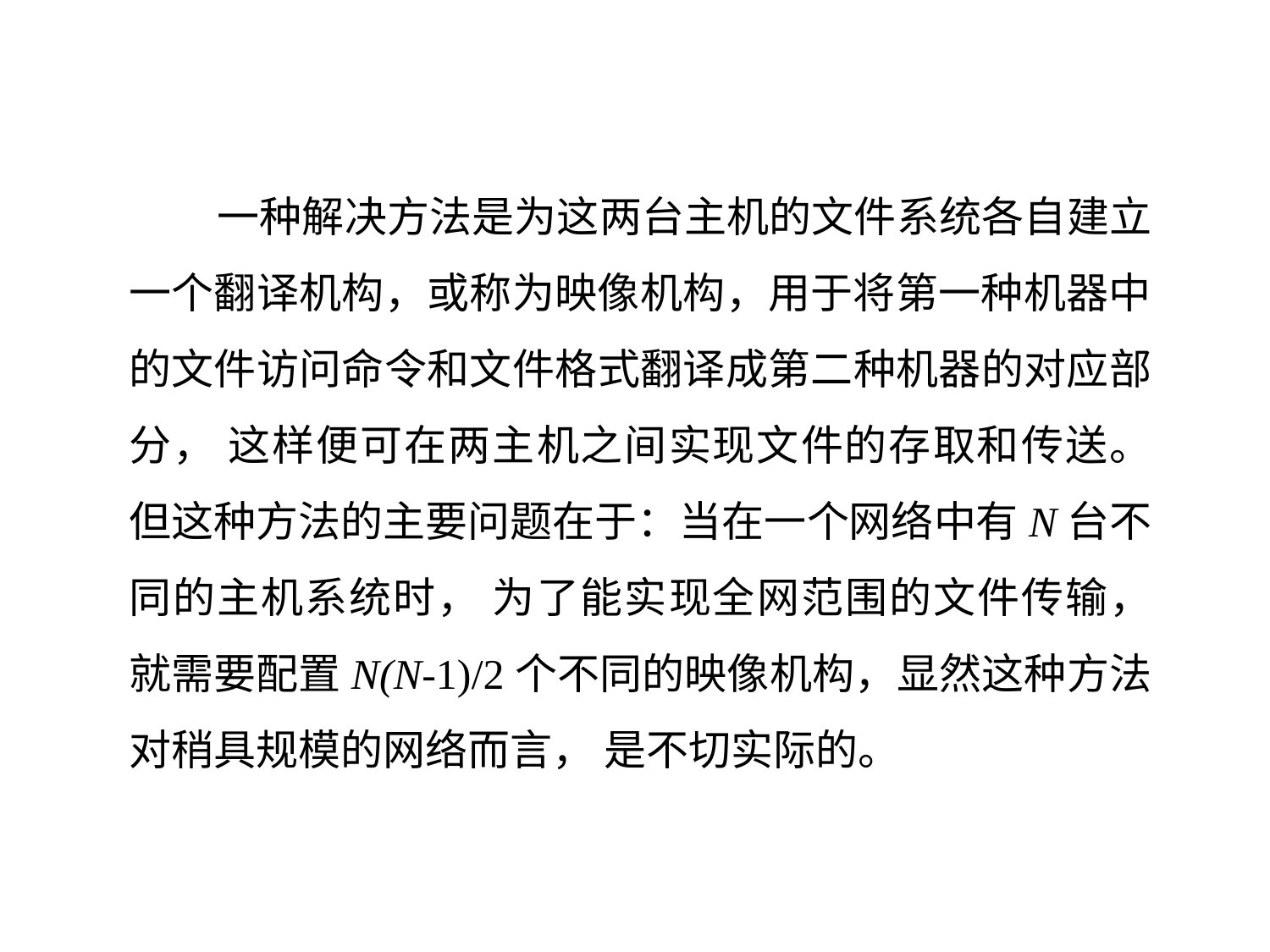

一种解决方法是为这两台主机的文件系统各自建立一个翻译机构，或称为映像机构，用于将第一种机器中的文件访问命令和文件格式翻译成第二种机器的对应部分， 这样便可在两主机之间实现文件的存取和传送。但这种方法的主要问题在于：当在一个网络中有N台不同的主机系统时， 为了能实现全网范围的文件传输，就需要配置N(N-1)/2个不同的映像机构，显然这种方法对稍具规模的网络而言， 是不切实际的。